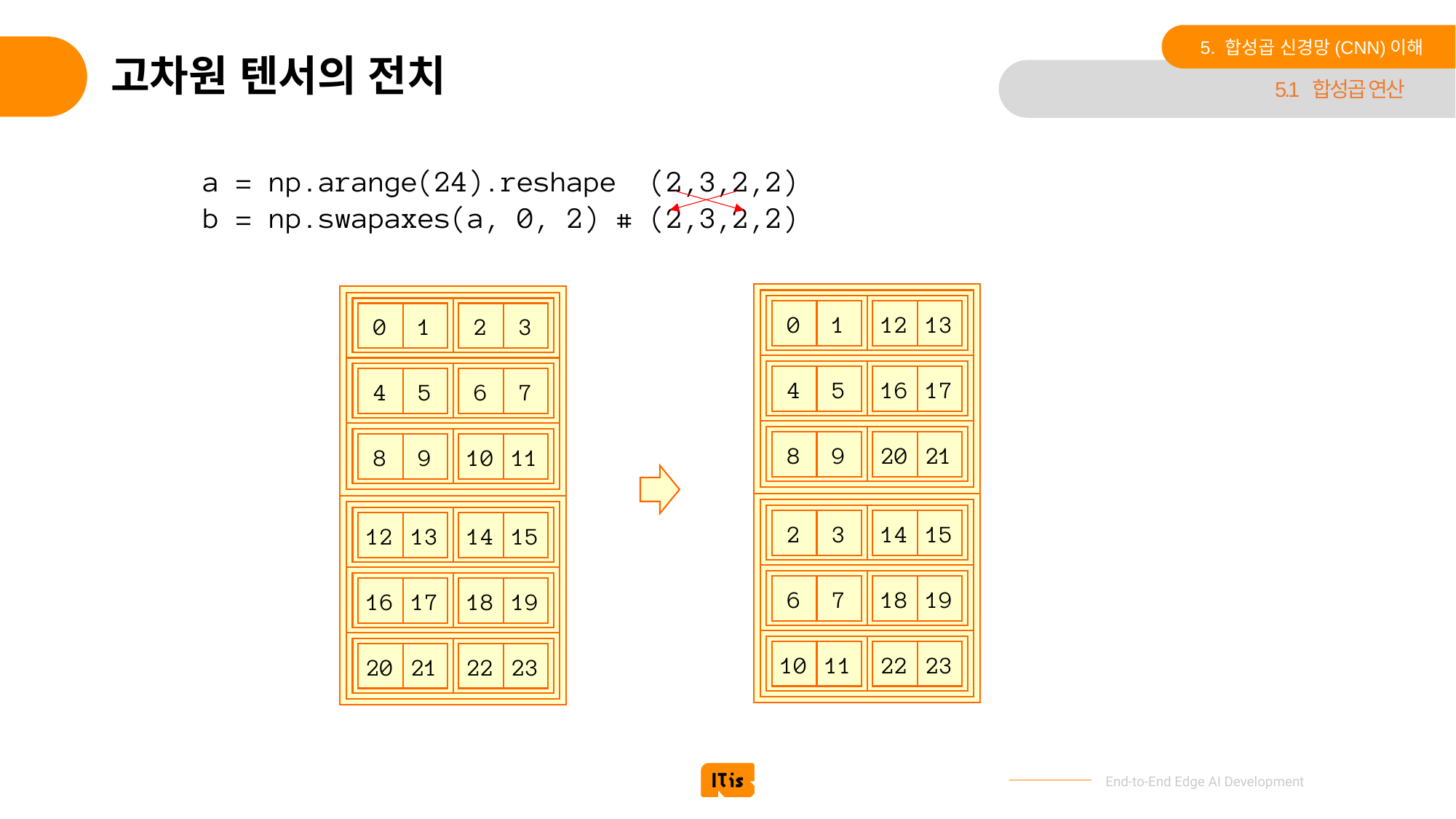

5. 합성곱 신경망(CNN)이해
# 고차원 텐서의 전치
5.1  합성곱 연산

a = np.arange(24).reshape  (2,3,2,2)
b = np.swapaxes(a, 0, 2) # (2,3,2,2)

1
13
0
12
1
3
0
2

5
17
4
16
5
7
4
6

9
21
8
20
9
11
8
10

3
15
2
14
13
15
12
14

7
19
6
18
17
19
16
18

10
11
23
22
20
21
23
22